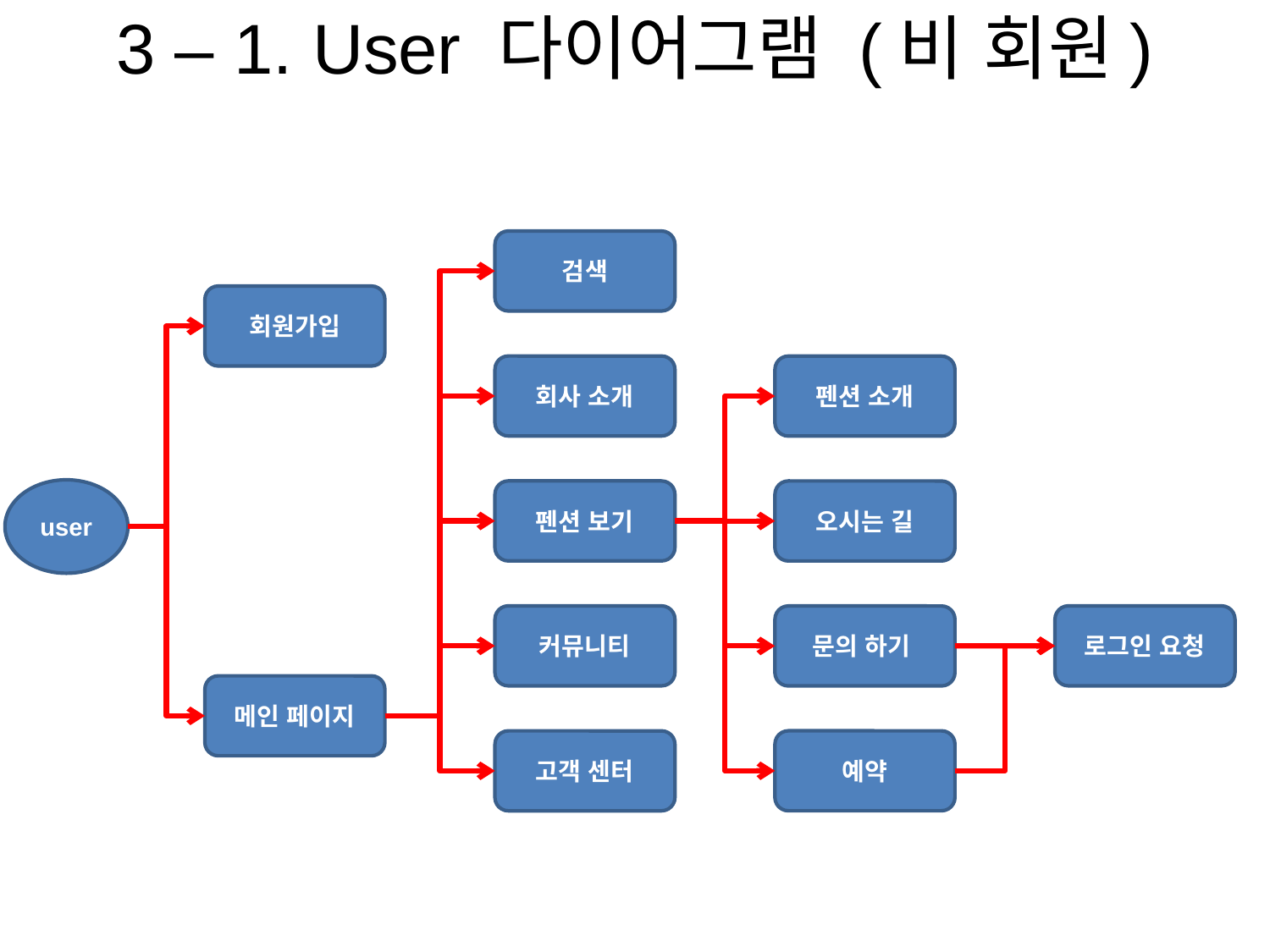

# 3 – 1. User 다이어그램 (비 회원)

검색
회원가입
회사 소개
펜션 소개
user
펜션 보기
오시는 길
커뮤니티
로그인 요청
문의 하기
메인 페이지
예약
고객 센터